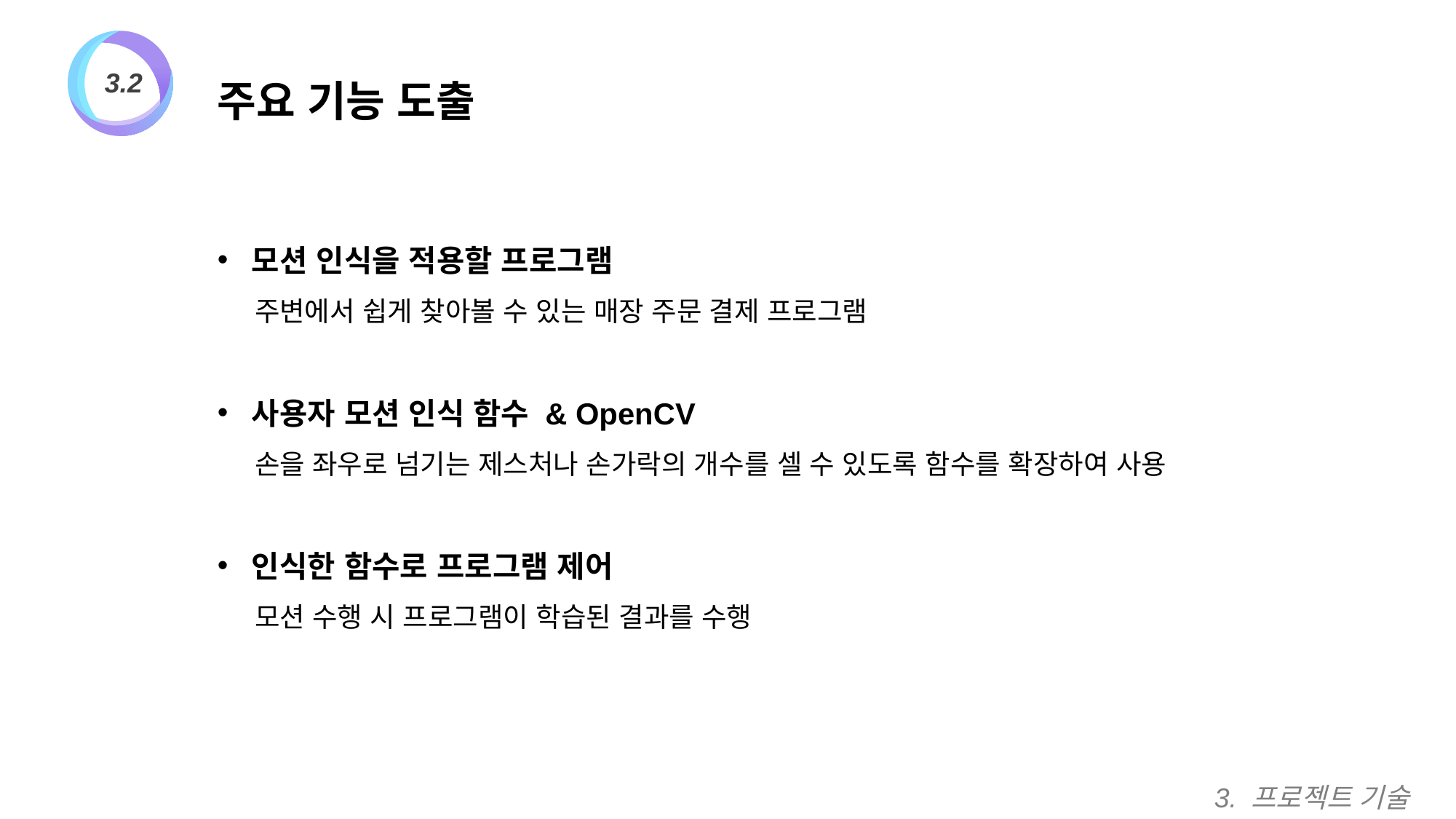

주요 기능 도출
3.2
모션 인식을 적용할 프로그램
    주변에서 쉽게 찾아볼 수 있는 매장 주문 결제 프로그램

사용자 모션 인식 함수 & OpenCV
    손을 좌우로 넘기는 제스처나 손가락의 개수를 셀 수 있도록 함수를 확장하여 사용

인식한 함수로 프로그램 제어
    모션 수행 시 프로그램이 학습된 결과를 수행

3. 프로젝트 기술